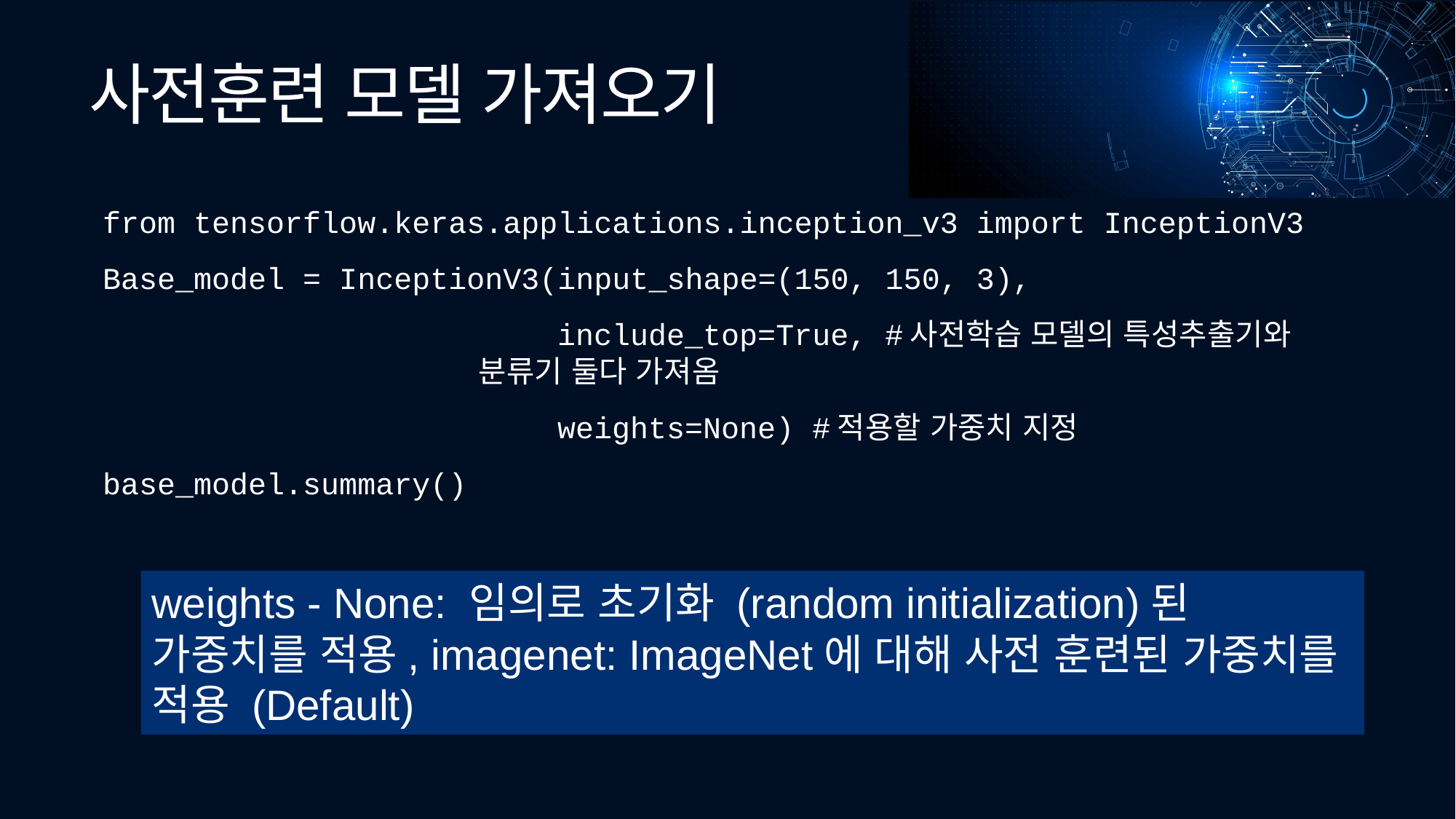

# 사전훈련 모델 가져오기
from tensorflow.keras.applications.inception_v3 import InceptionV3
Base_model = InceptionV3(input_shape=(150, 150, 3),
                         include_top=True, #사전학습 모델의 특성추출기와
                                            분류기 둘다 가져옴
                         weights=None) #적용할 가중치 지정
base_model.summary()

weights - None: 임의로 초기화 (random initialization)된 가중치를 적용, imagenet: ImageNet에 대해 사전 훈련된 가중치를 적용 (Default)